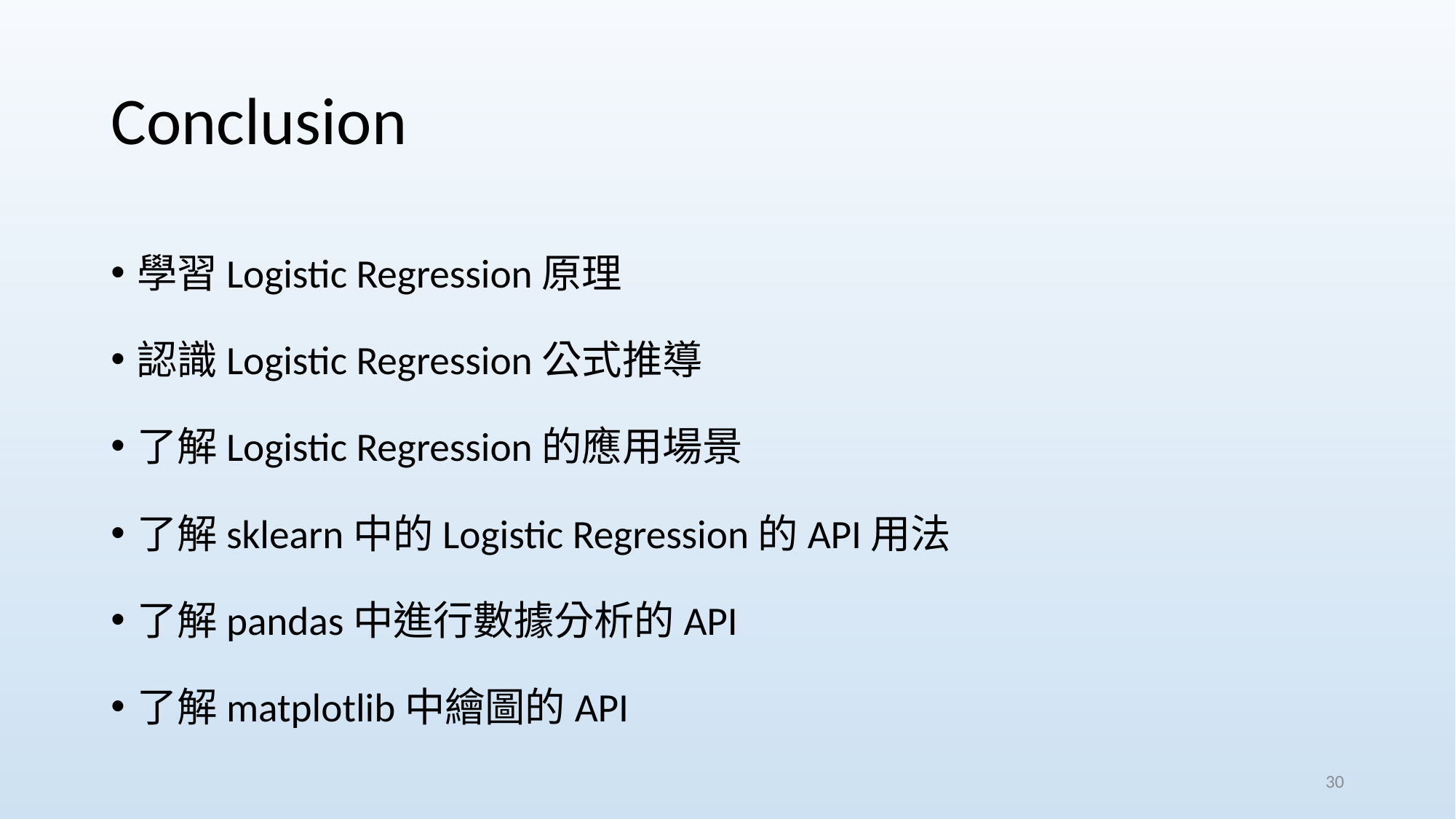

# Conclusion
學習Logistic Regression原理
認識Logistic Regression公式推導
了解Logistic Regression的應用場景
了解sklearn中的Logistic Regression的API用法
了解pandas中進行數據分析的API
了解matplotlib中繪圖的API

30